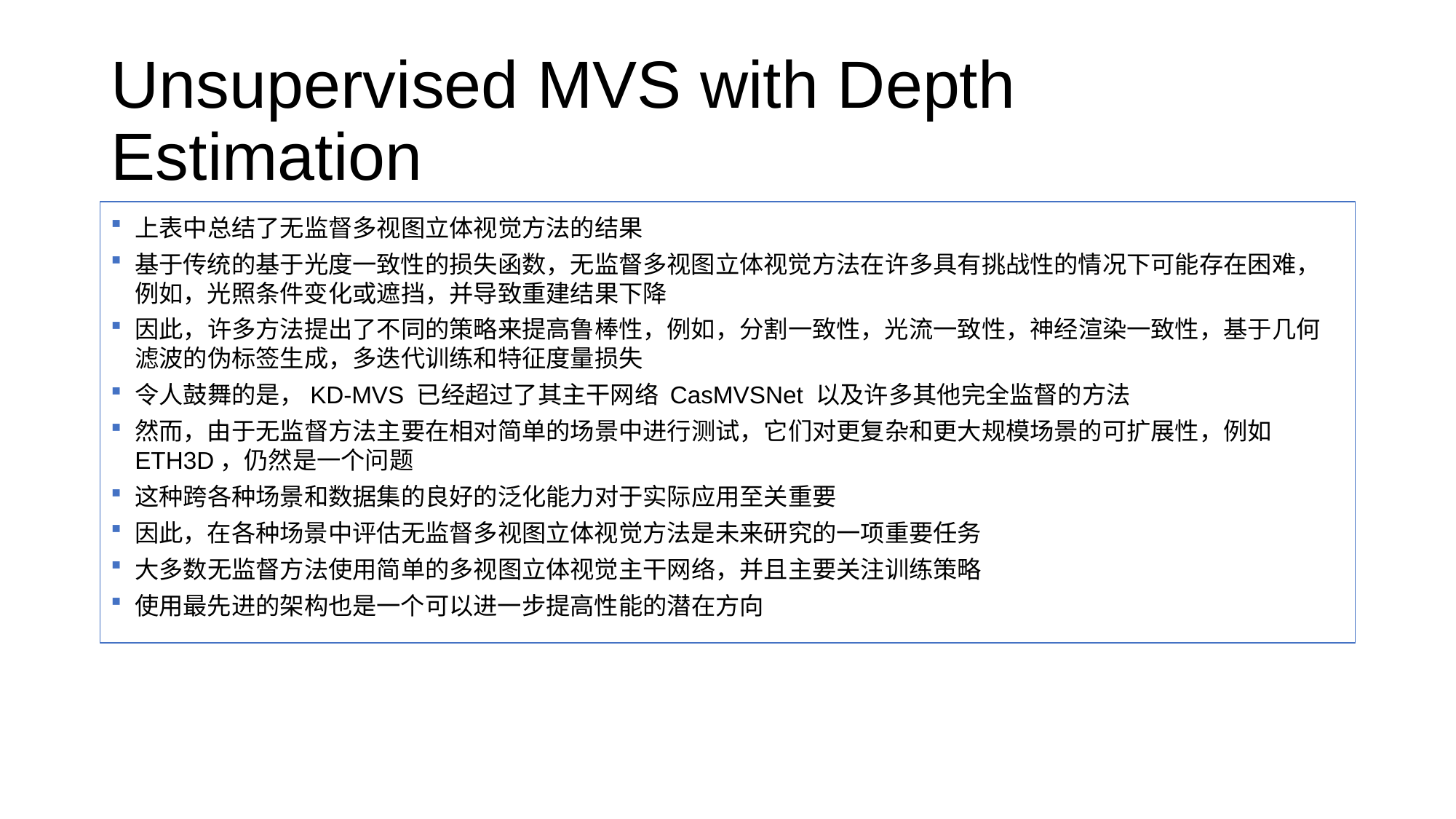

# Unsupervised MVS with Depth Estimation
上表中总结了无监督多视图立体视觉方法的结果
基于传统的基于光度一致性的损失函数，无监督多视图立体视觉方法在许多具有挑战性的情况下可能存在困难，例如，光照条件变化或遮挡，并导致重建结果下降
因此，许多方法提出了不同的策略来提高鲁棒性，例如，分割一致性，光流一致性，神经渲染一致性，基于几何滤波的伪标签生成，多迭代训练和特征度量损失
令人鼓舞的是，KD-MVS 已经超过了其主干网络 CasMVSNet 以及许多其他完全监督的方法
然而，由于无监督方法主要在相对简单的场景中进行测试，它们对更复杂和更大规模场景的可扩展性，例如ETH3D，仍然是一个问题
这种跨各种场景和数据集的良好的泛化能力对于实际应用至关重要
因此，在各种场景中评估无监督多视图立体视觉方法是未来研究的一项重要任务
大多数无监督方法使用简单的多视图立体视觉主干网络，并且主要关注训练策略
使用最先进的架构也是一个可以进一步提高性能的潜在方向